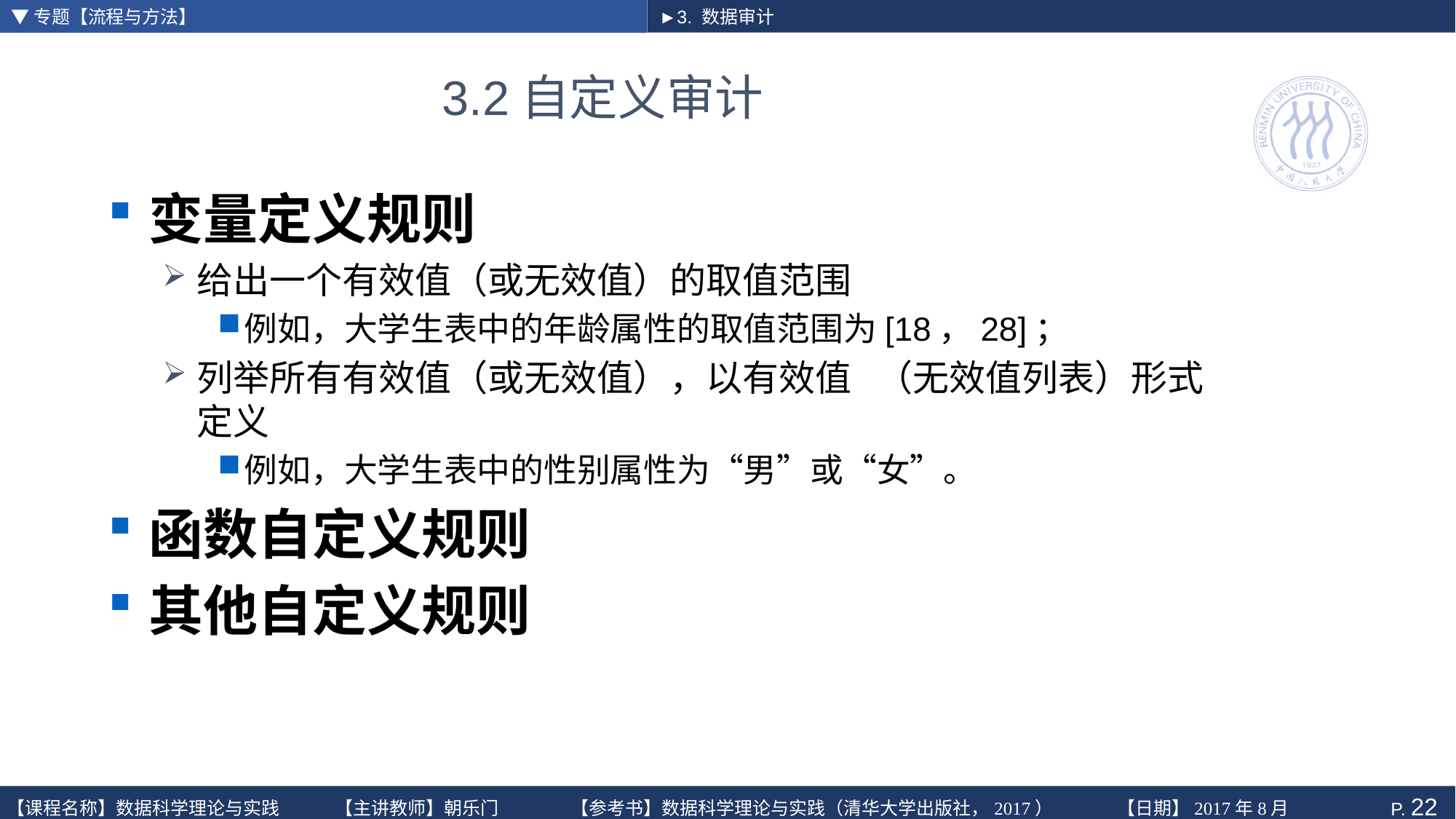

▼专题【流程与方法】
►3. 数据审计
# 3.2自定义审计
变量定义规则
给出一个有效值（或无效值）的取值范围
例如，大学生表中的年龄属性的取值范围为[18，28]；
列举所有有效值（或无效值），以有效值   （无效值列表）形式定义
例如，大学生表中的性别属性为“男”或“女”。
函数自定义规则
其他自定义规则